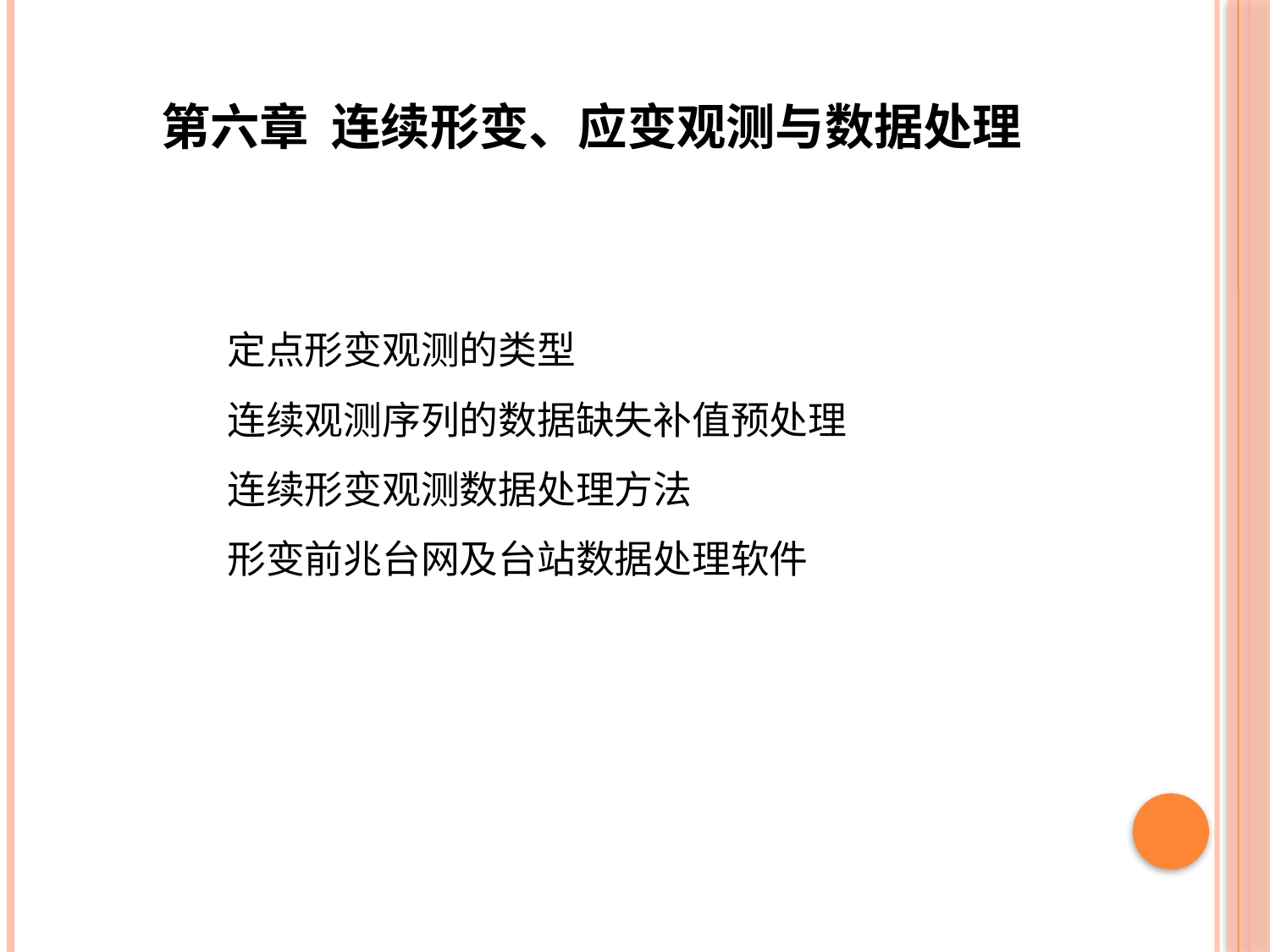

第六章  连续形变、应变观测与数据处理
定点形变观测的类型
连续观测序列的数据缺失补值预处理
连续形变观测数据处理方法
形变前兆台网及台站数据处理软件